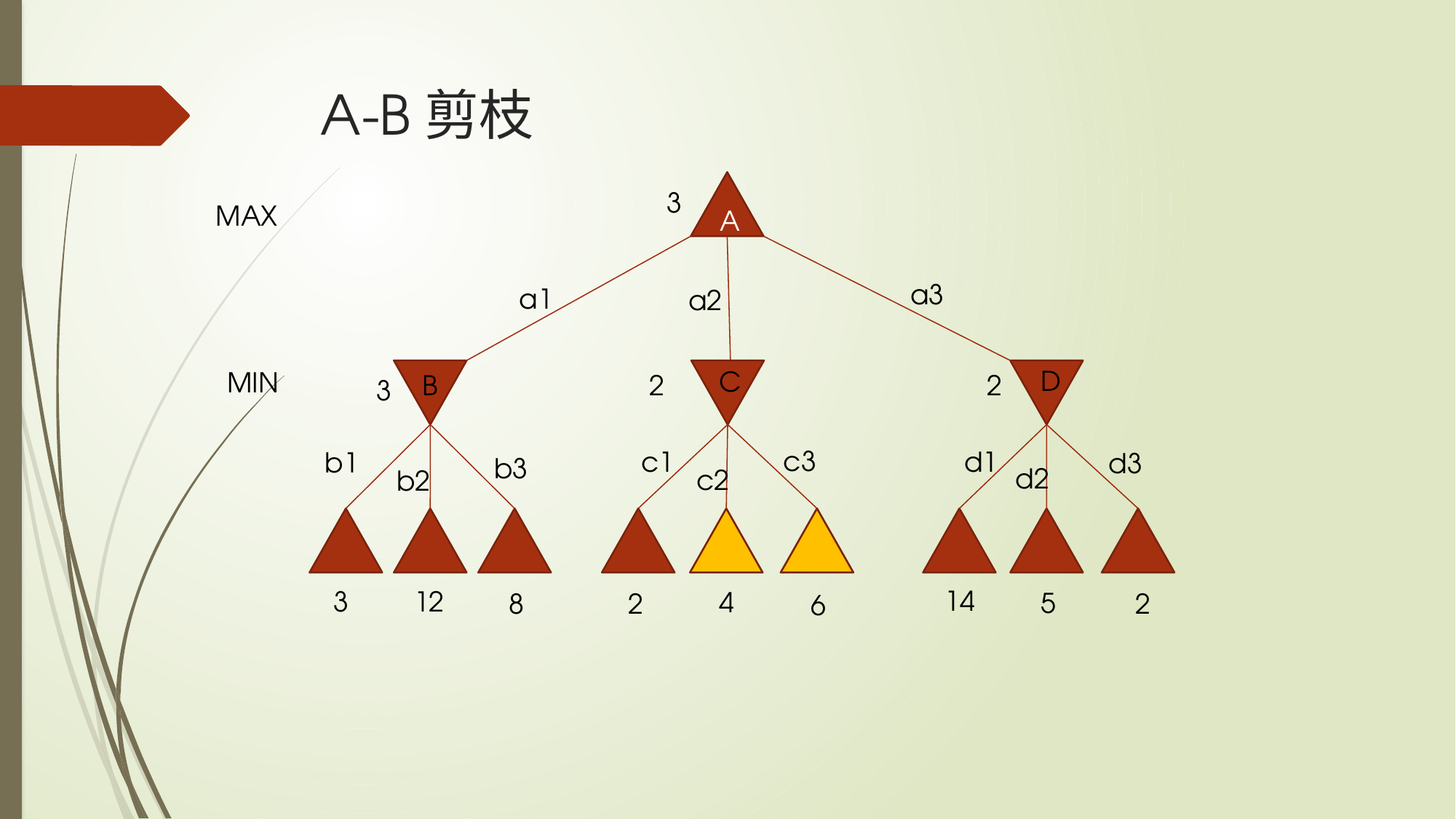

# A-B剪枝
A

3
MAX
a3
a1
a2
D
C
MIN
2
2
B
3
c3
d1
c1
b1
d3
b3
d2
c2
b2
14
12
3
4
5
8
2
2
6